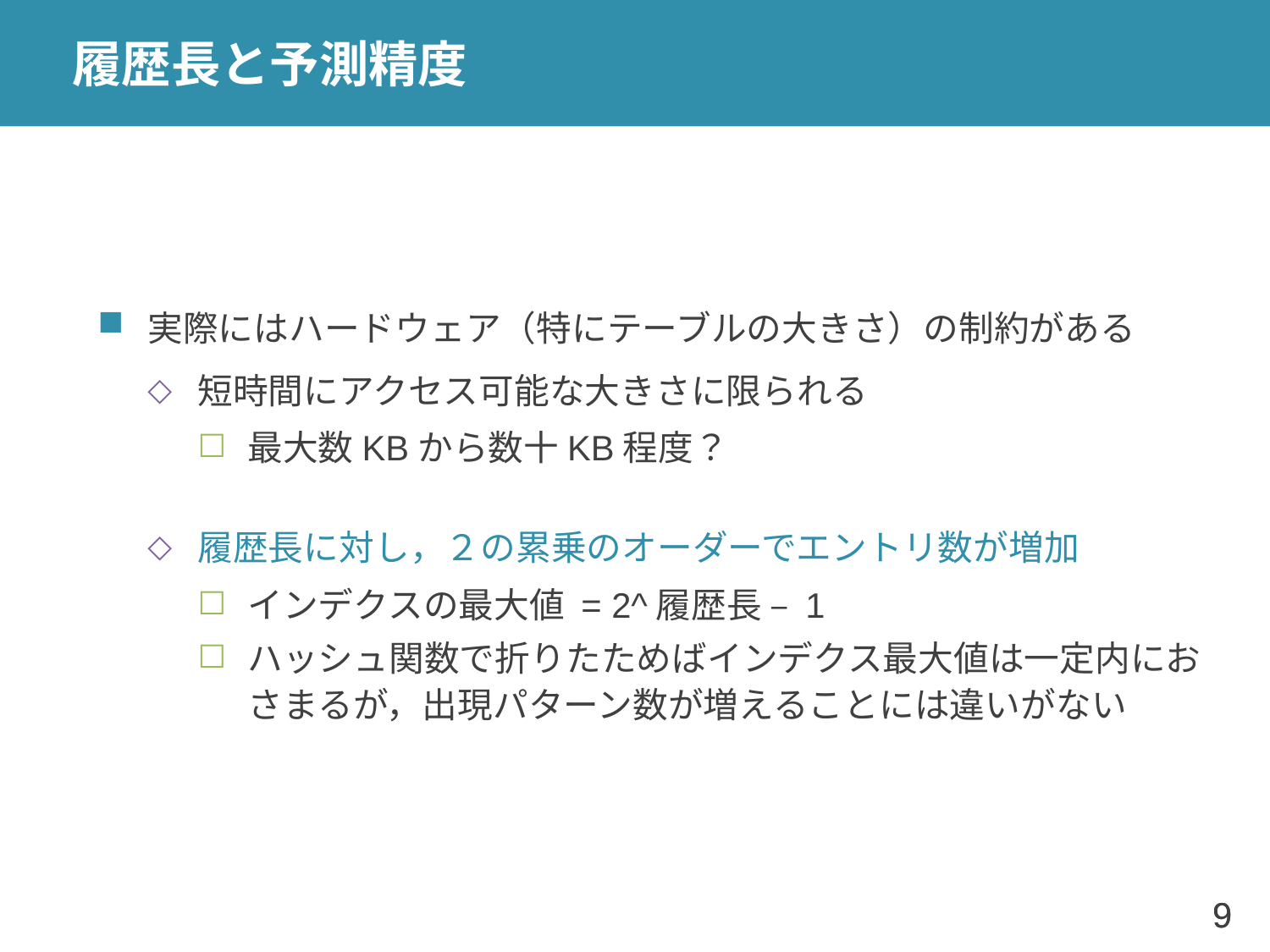

# 履歴長と予測精度
実際にはハードウェア（特にテーブルの大きさ）の制約がある
短時間にアクセス可能な大きさに限られる
最大数KBから数十KB程度？
履歴長に対し，２の累乗のオーダーでエントリ数が増加
インデクスの最大値 = 2^履歴長 – 1
ハッシュ関数で折りたためばインデクス最大値は一定内におさまるが，出現パターン数が増えることには違いがない